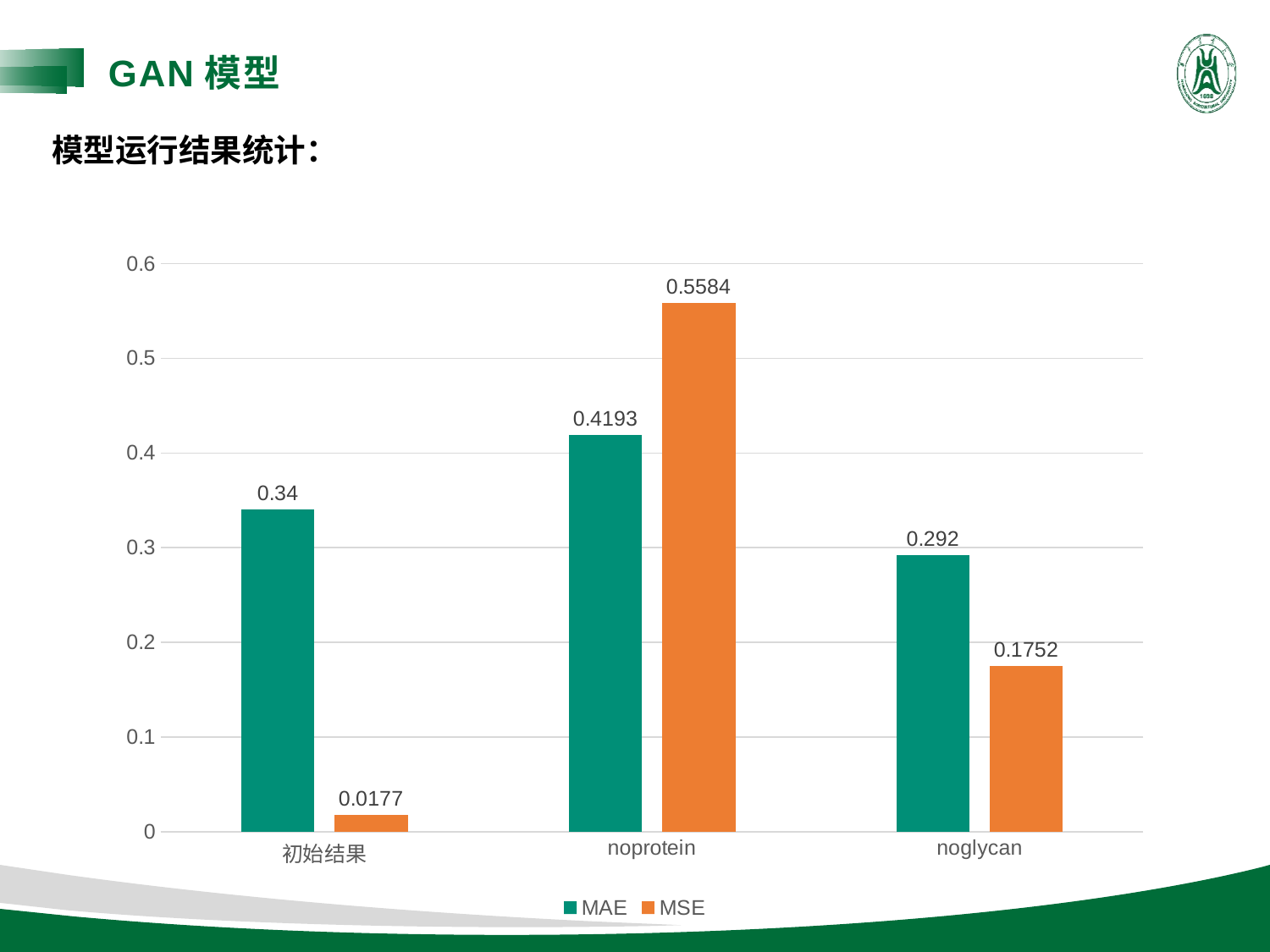

GAN模型
模型运行结果统计：

### Chart

| Category | MAE | MSE |
|---|---|---|
| 初始结果 | 0.34 | 0.0177 |
| noprotein | 0.4193 | 0.5584 |
| noglycan | 0.292 | 0.1752 |
2